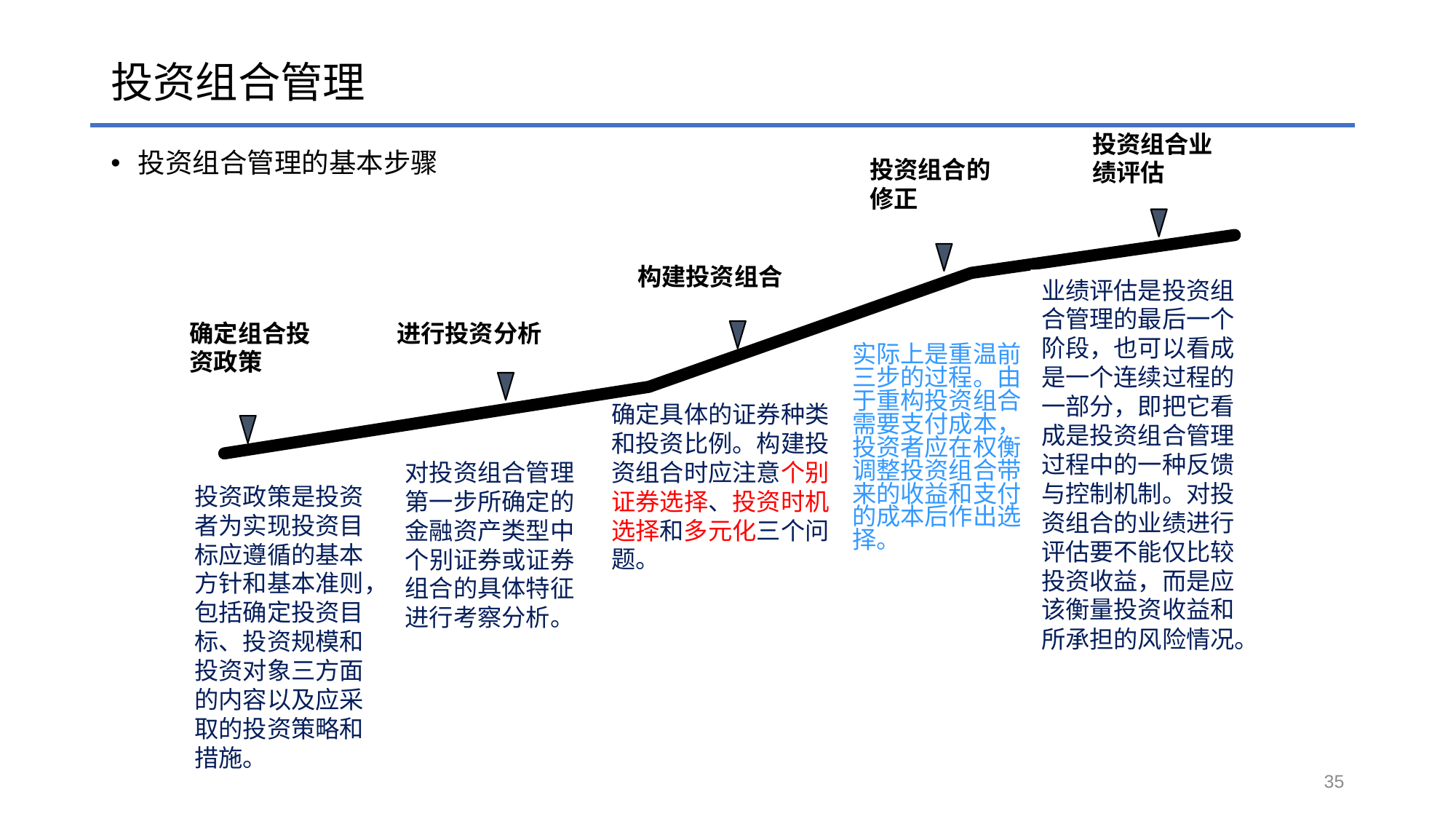

# 投资组合管理
投资组合业绩评估
投资组合的修正

构建投资组合
业绩评估是投资组合管理的最后一个阶段，也可以看成是一个连续过程的一部分，即把它看成是投资组合管理过程中的一种反馈与控制机制。对投资组合的业绩进行评估要不能仅比较投资收益，而是应该衡量投资收益和所承担的风险情况。
确定组合投资政策
进行投资分析

实际上是重温前三步的过程。由于重构投资组合需要支付成本，投资者应在权衡调整投资组合带来的收益和支付的成本后作出选择。

确定具体的证券种类和投资比例。构建投资组合时应注意个别证券选择、投资时机选择和多元化三个问题。

对投资组合管理第一步所确定的金融资产类型中个别证券或证券组合的具体特征进行考察分析。
投资政策是投资者为实现投资目标应遵循的基本方针和基本准则，包括确定投资目标、投资规模和投资对象三方面的内容以及应采取的投资策略和措施。
投资组合管理的基本步骤
35